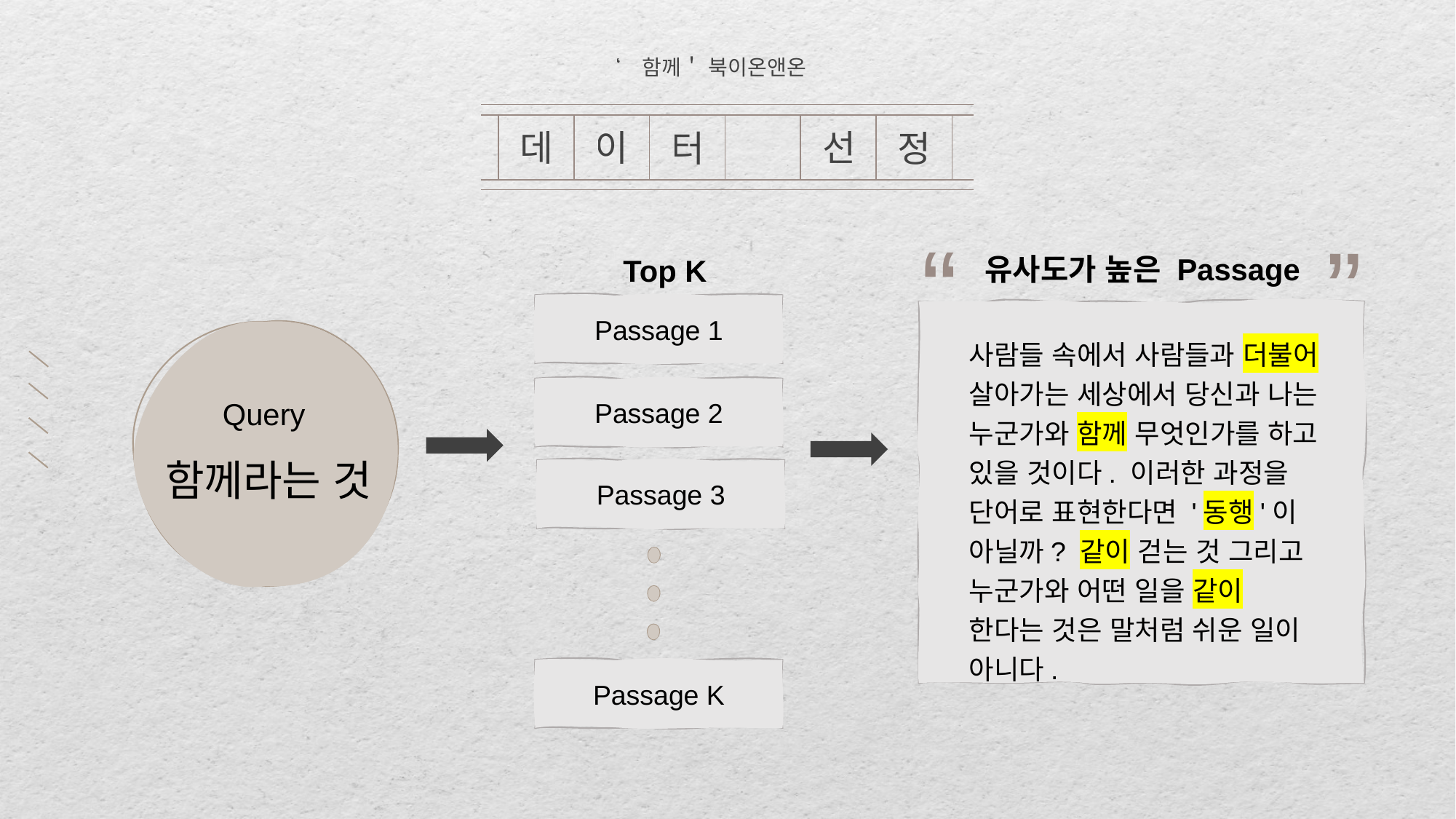

‘함께＇ 북이온앤온

데
이
선
터
정
“
”
유사도가 높은 Passage
Top K
Passage 1

사람들 속에서 사람들과 더불어 살아가는 세상에서 당신과 나는 누군가와 함께 무엇인가를 하고 있을 것이다. 이러한 과정을 단어로 표현한다면 '동행'이 아닐까? 같이 걷는 것 그리고 누군가와 어떤 일을 같이 한다는 것은 말처럼 쉬운 일이 아니다.
 Query
Passage 2
함께라는 것

Passage 3

Passage K